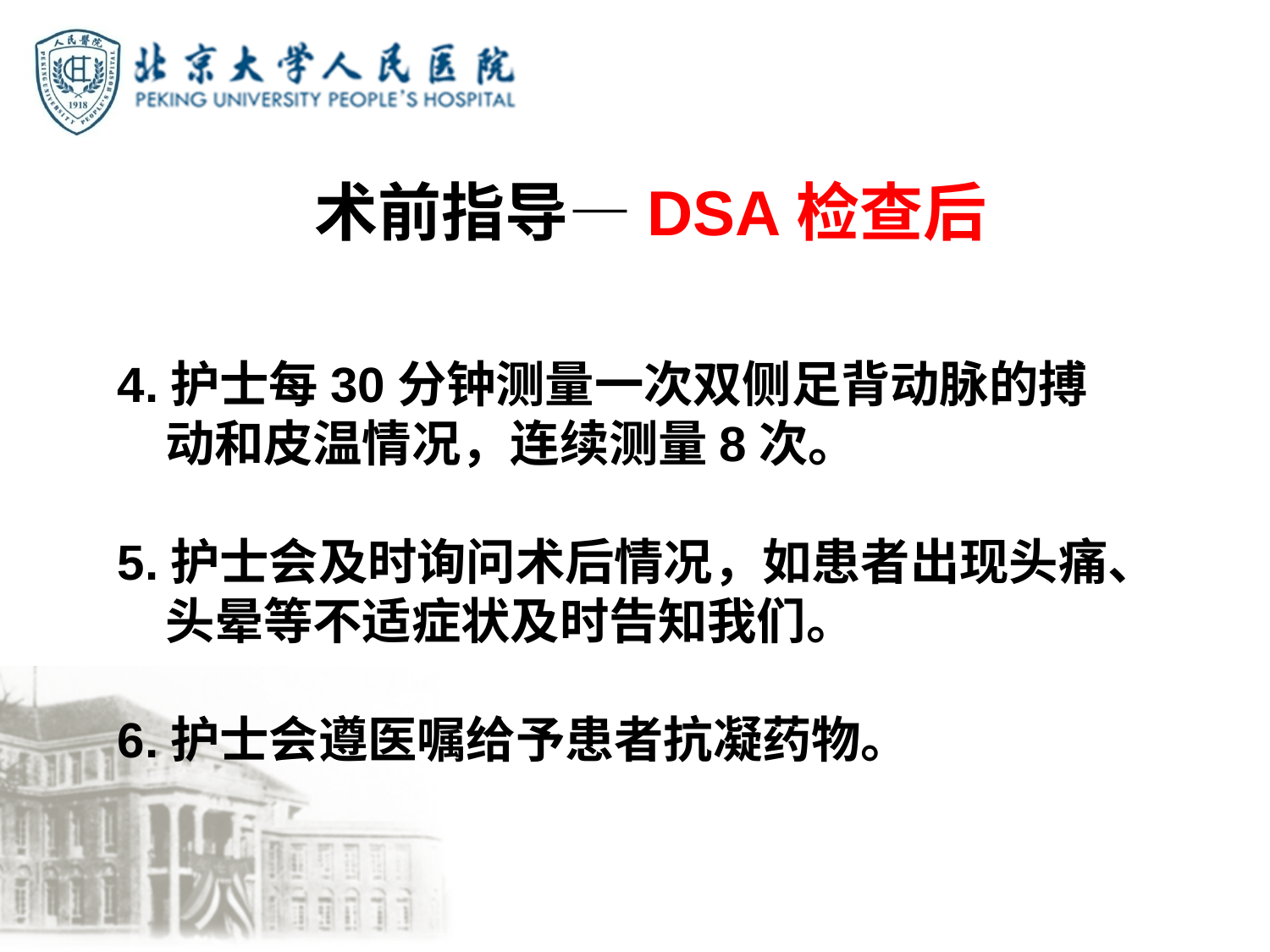

术前指导—DSA检查后

4.护士每30分钟测量一次双侧足背动脉的搏动和皮温情况，连续测量8次。

5.护士会及时询问术后情况，如患者出现头痛、头晕等不适症状及时告知我们。

6.护士会遵医嘱给予患者抗凝药物。